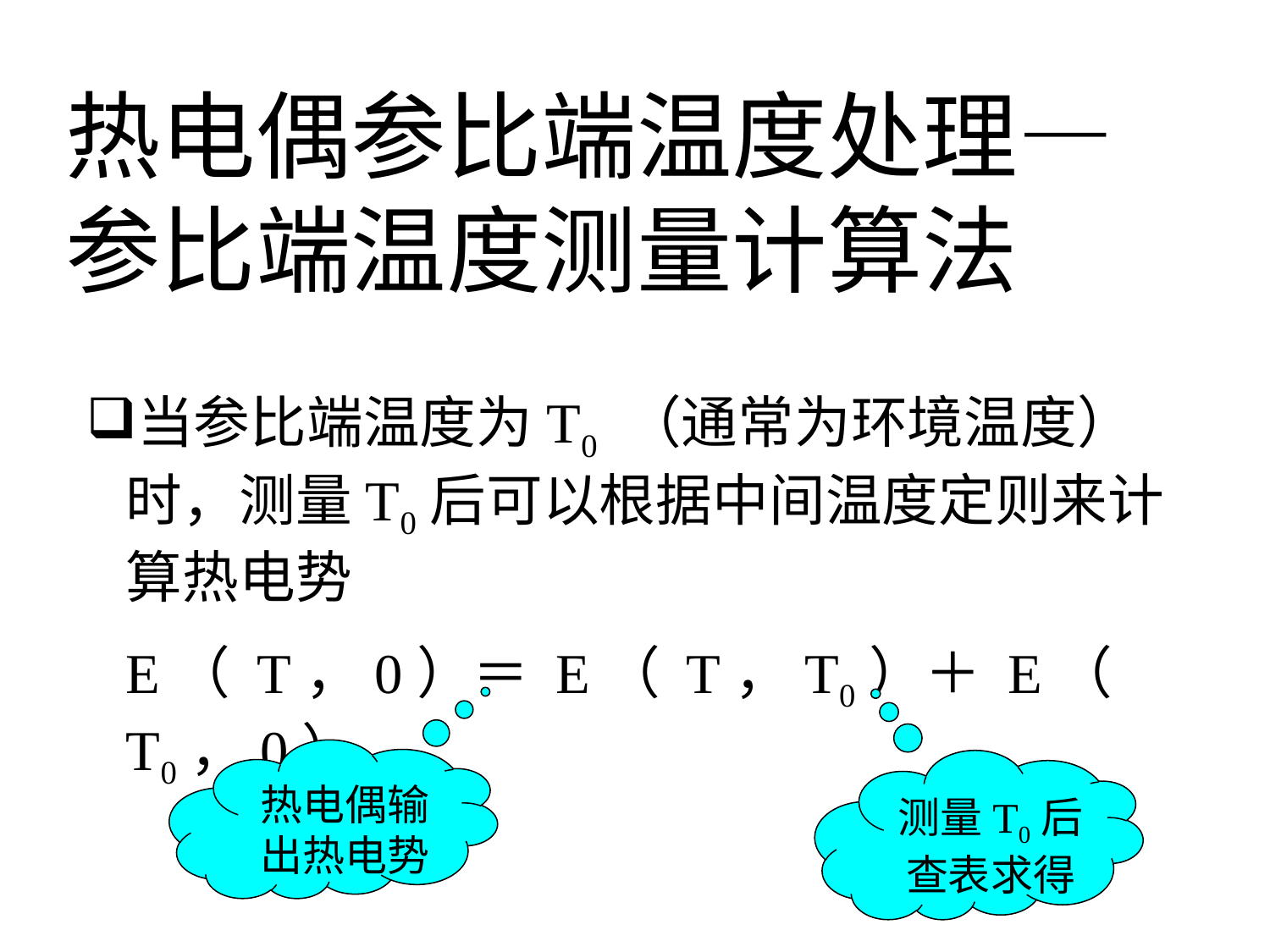

热电偶参比端温度处理—参比端温度测量计算法
当参比端温度为T0 （通常为环境温度）时，测量T0后可以根据中间温度定则来计算热电势
	E（ T，0）＝ E（ T，T0）＋ E（ T0，0）
热电偶输出热电势
测量T0后查表求得